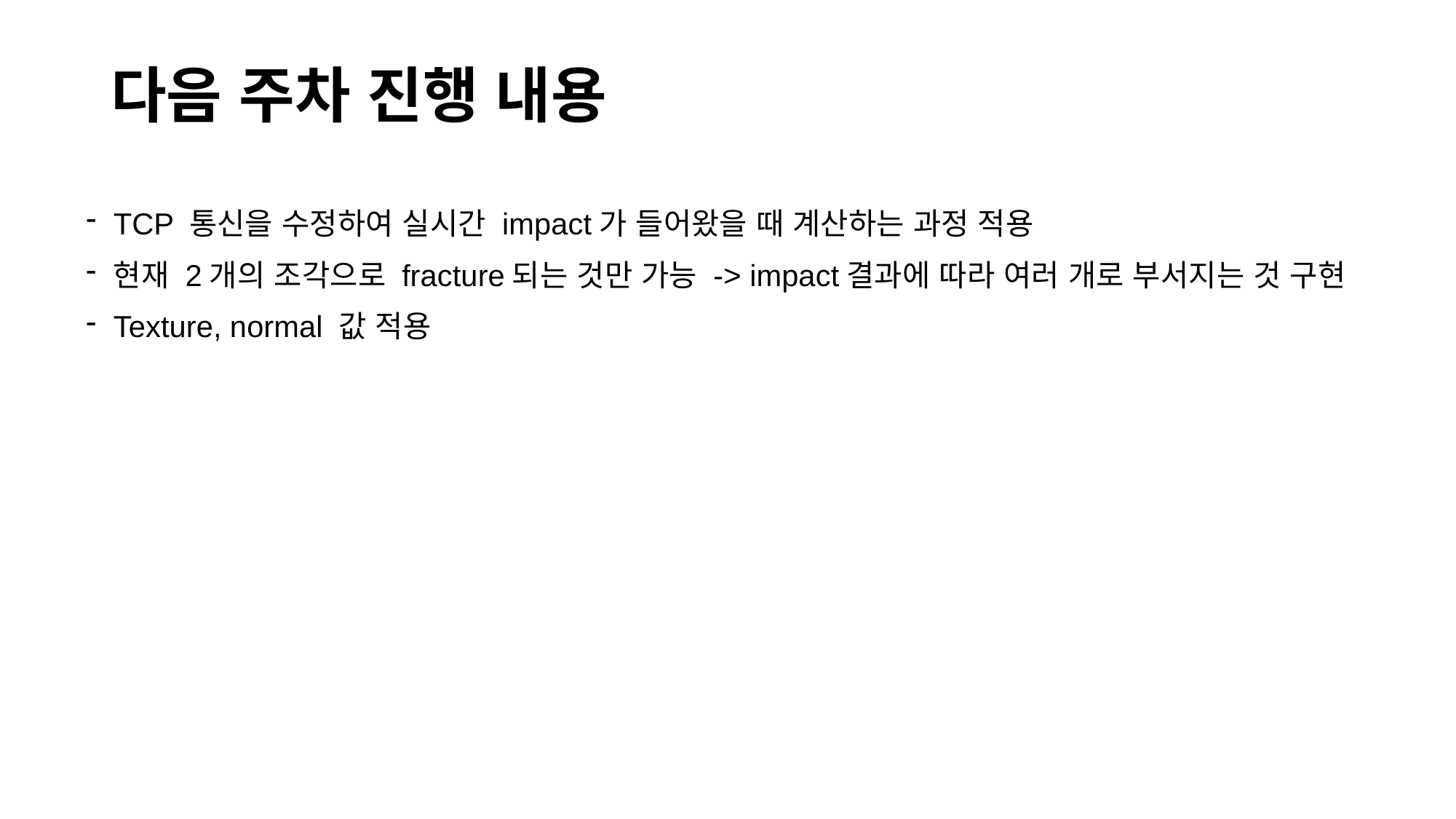

# 다음 주차 진행 내용
TCP 통신을 수정하여 실시간 impact가 들어왔을 때 계산하는 과정 적용
현재 2개의 조각으로 fracture되는 것만 가능 -> impact결과에 따라 여러 개로 부서지는 것 구현
Texture, normal 값 적용